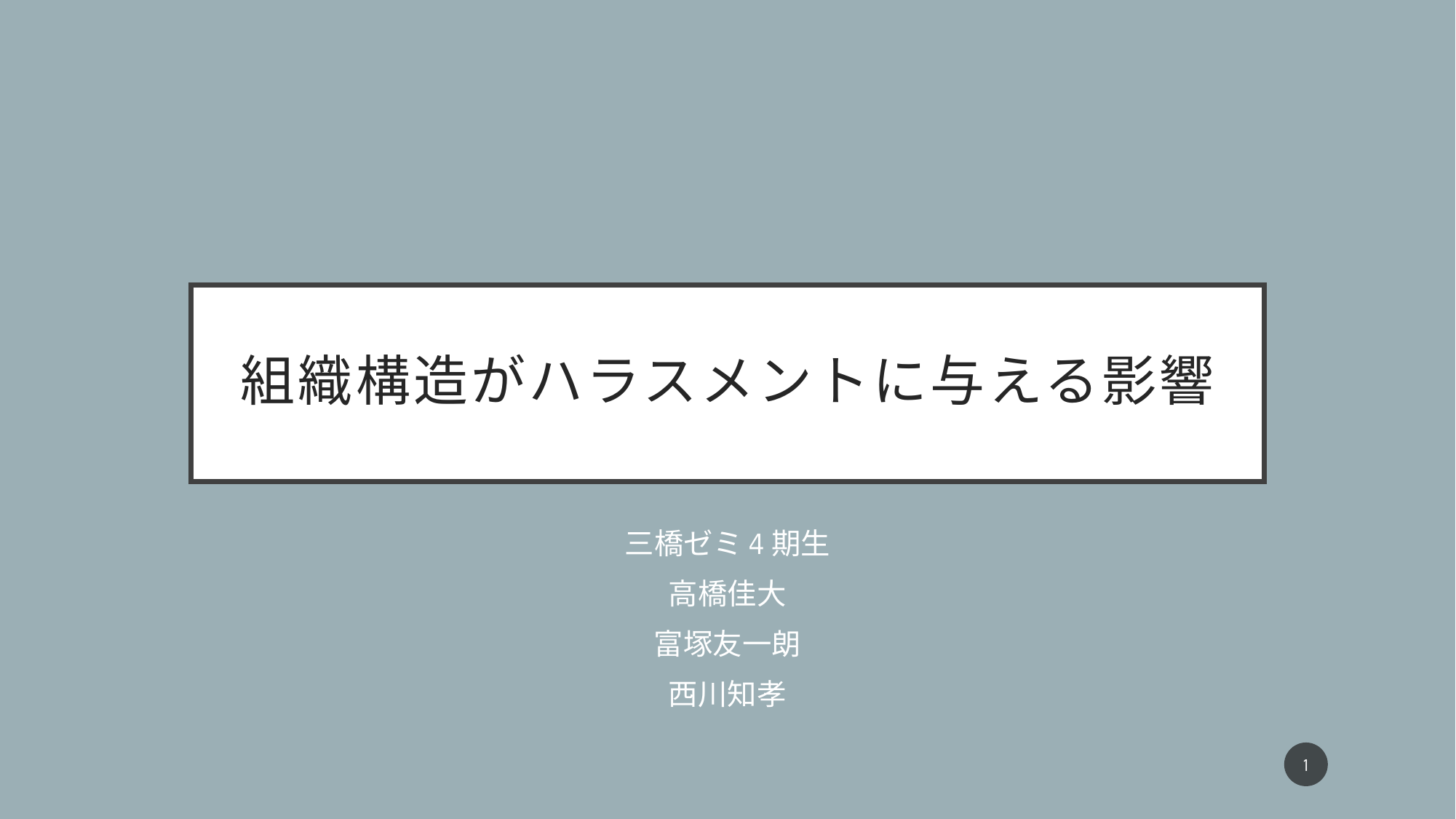

# 組織構造がハラスメントに与える影響
三橋ゼミ4期生
高橋佳大
富塚友一朗
西川知孝
1